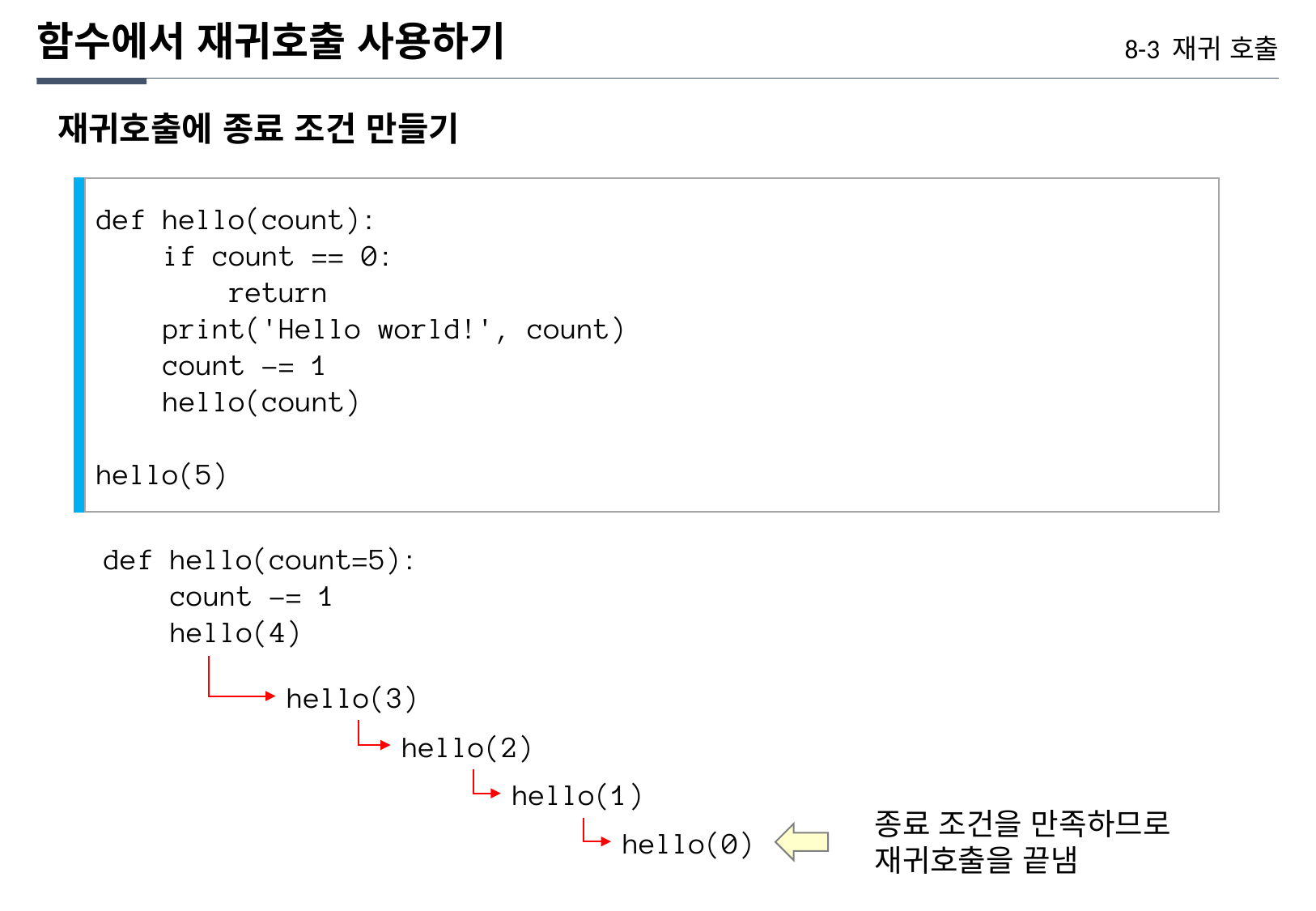

함수에서 재귀호출 사용하기
8-3 재귀 호출
재귀호출에 종료 조건 만들기

def hello(count):
    if count == 0:
        return
    print('Hello world!', count)
    count -= 1
    hello(count)

hello(5)
def hello(count=5):
    count -= 1
    hello(4)

hello(3)
hello(2)
hello(1)
종료 조건을 만족하므로
재귀호출을 끝냄
hello(0)